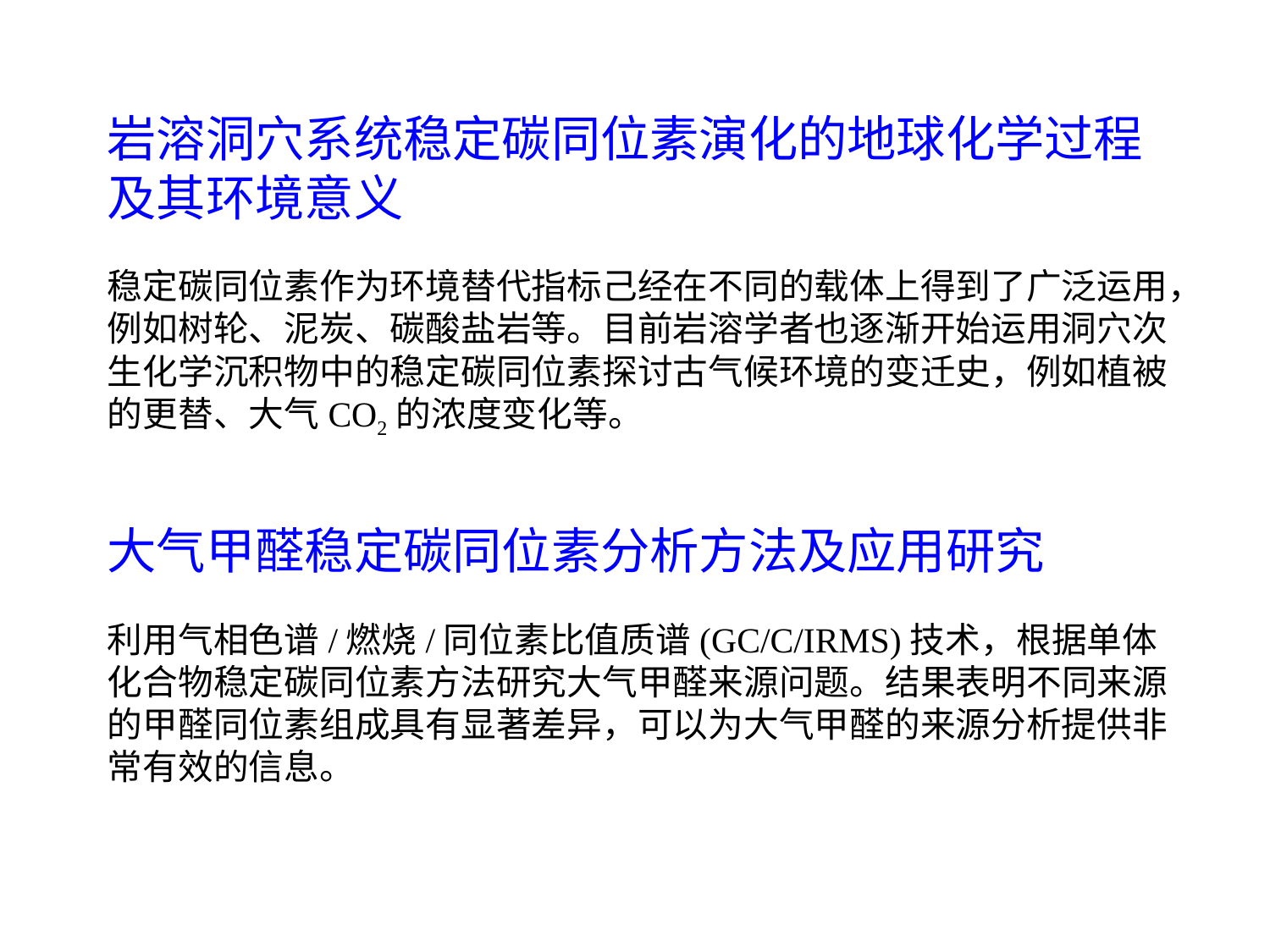

岩溶洞穴系统稳定碳同位素演化的地球化学过程及其环境意义

稳定碳同位素作为环境替代指标己经在不同的载体上得到了广泛运用，例如树轮、泥炭、碳酸盐岩等。目前岩溶学者也逐渐开始运用洞穴次生化学沉积物中的稳定碳同位素探讨古气候环境的变迁史，例如植被的更替、大气CO2的浓度变化等。

大气甲醛稳定碳同位素分析方法及应用研究

利用气相色谱/燃烧/同位素比值质谱(GC/C/IRMS)技术，根据单体化合物稳定碳同位素方法研究大气甲醛来源问题。结果表明不同来源的甲醛同位素组成具有显著差异，可以为大气甲醛的来源分析提供非常有效的信息。